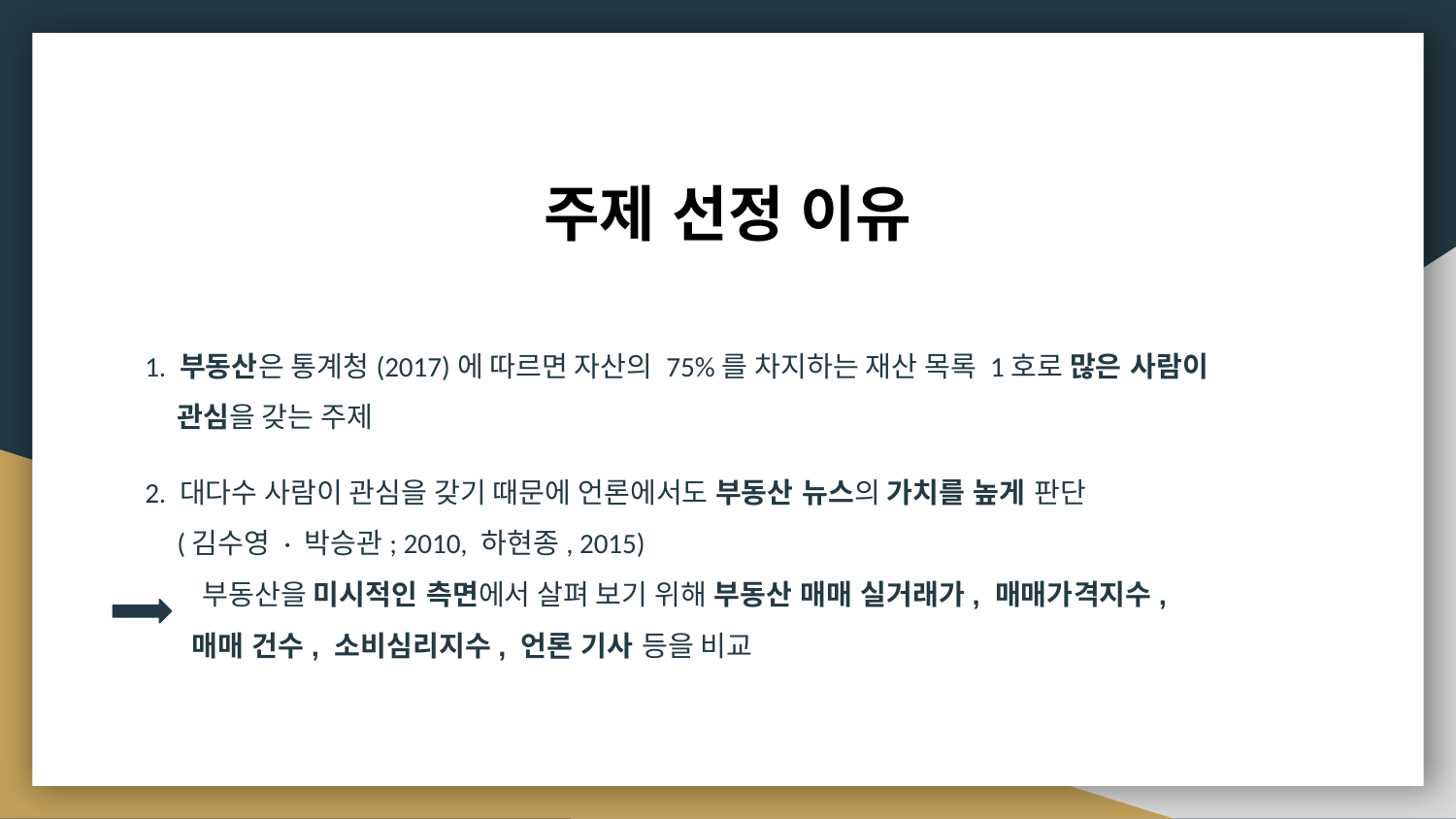

# 주제 선정 이유
1. 부동산은 통계청(2017)에 따르면 자산의 75%를 차지하는 재산 목록 1호로 많은 사람이
    관심을 갖는 주제
2. 대다수 사람이 관심을 갖기 때문에 언론에서도 부동산 뉴스의 가치를 높게 판단
    (김수영 · 박승관; 2010, 하현종, 2015)
        부동산을 미시적인 측면에서 살펴 보기 위해 부동산 매매 실거래가, 매매가격지수,
     매매 건수, 소비심리지수, 언론 기사 등을 비교